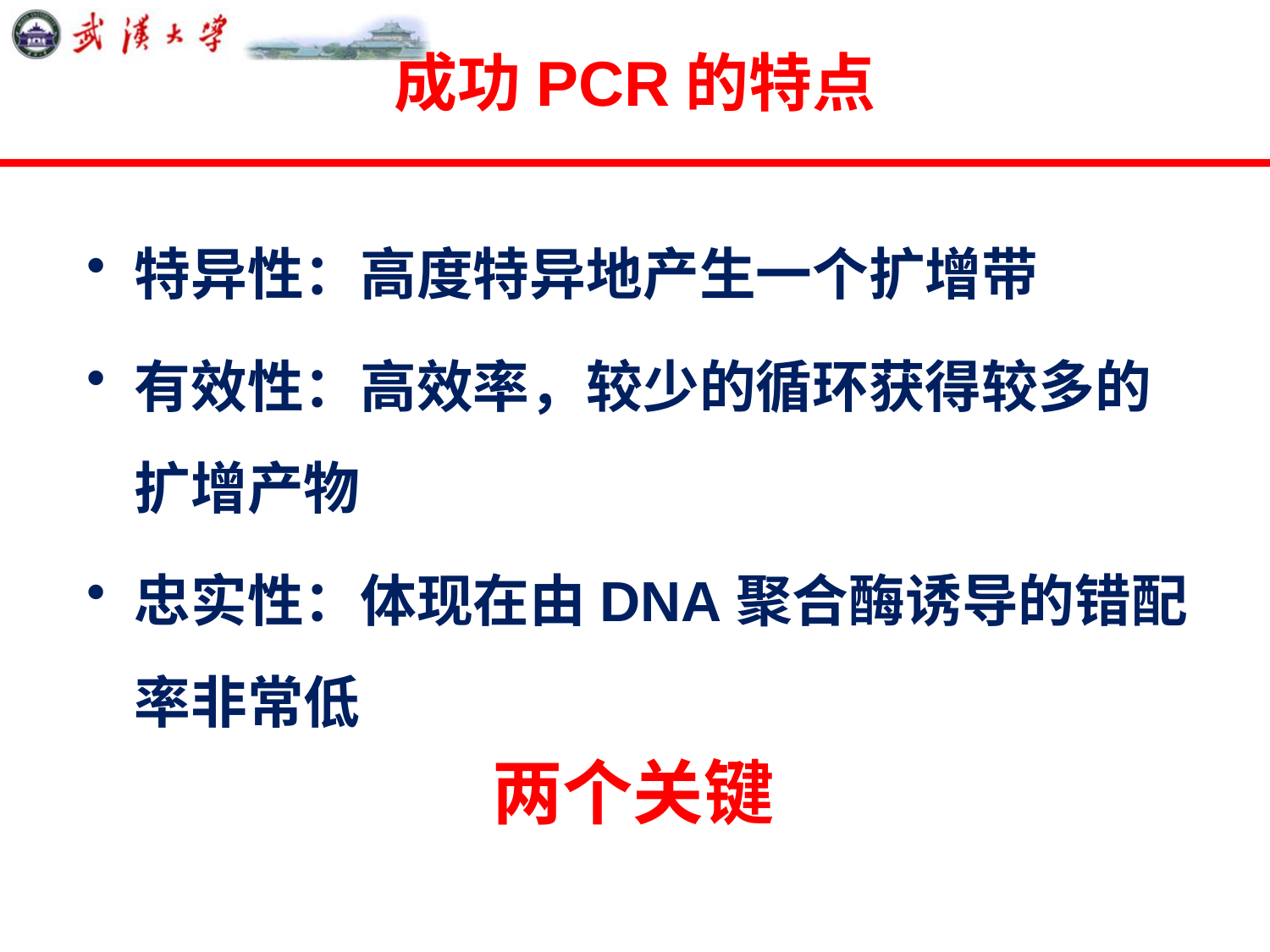

# 成功PCR的特点

特异性：高度特异地产生一个扩增带
有效性：高效率，较少的循环获得较多的  扩增产物
忠实性：体现在由DNA聚合酶诱导的错配率非常低

两个关键